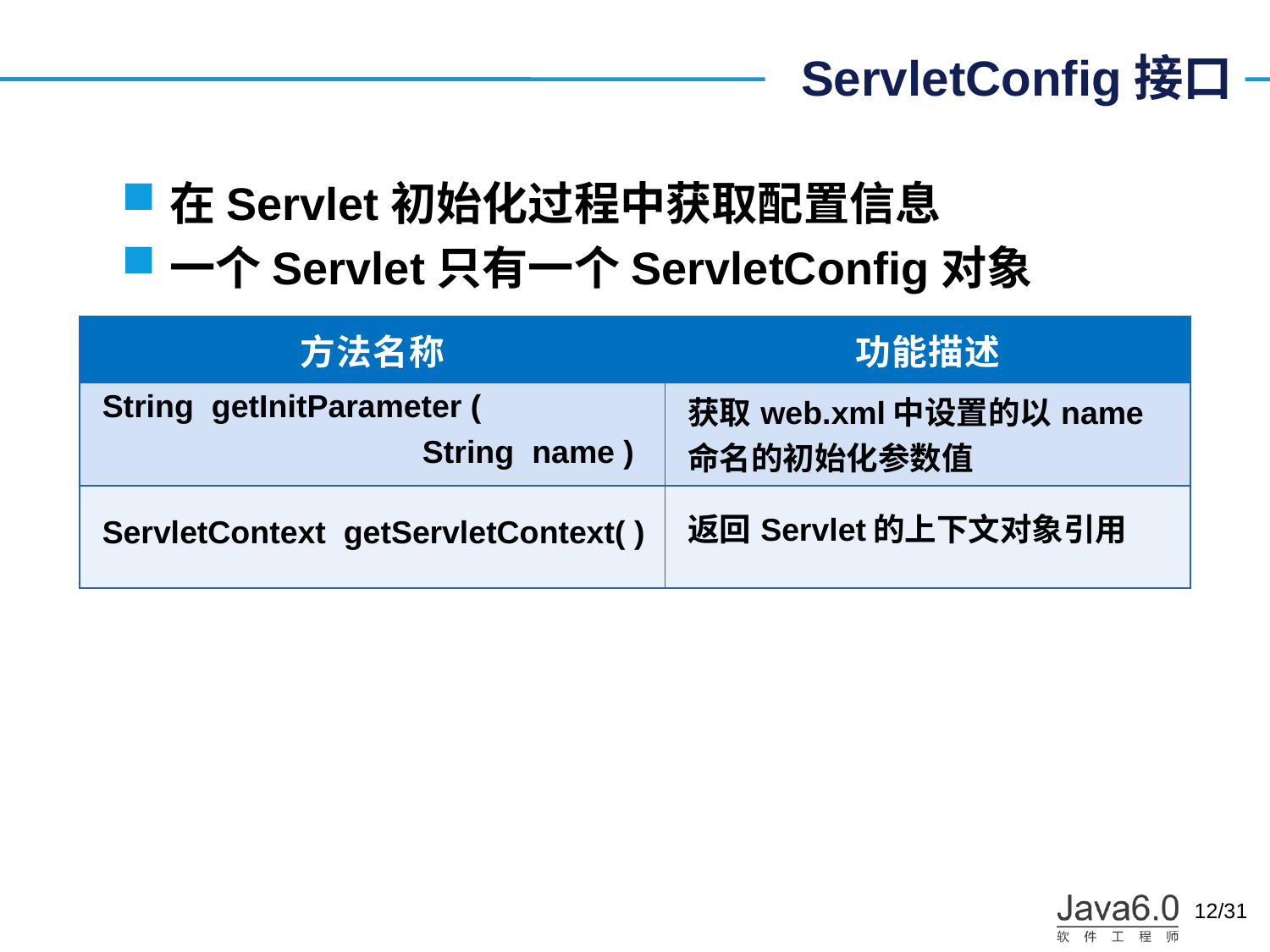

# ServletConfig接口
在Servlet初始化过程中获取配置信息
一个Servlet只有一个ServletConfig对象
| 方法名称 | 功能描述 |
| --- | --- |
| String getInitParameter ( String name ) | 获取web.xml中设置的以name命名的初始化参数值 |
| ServletContext getServletContext( ) | 返回Servlet的上下文对象引用 |
12/31